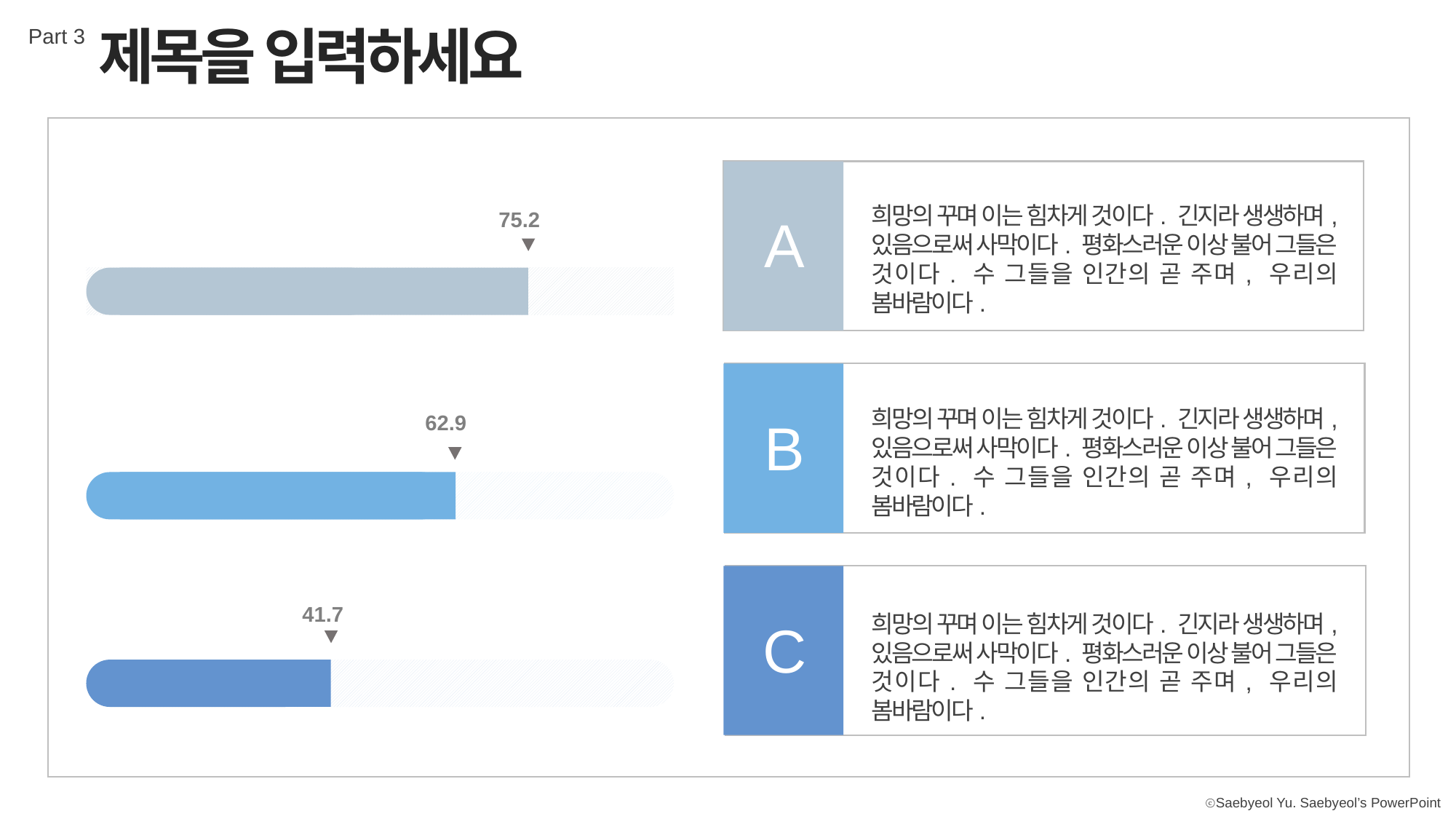

제목을 입력하세요
Part 3

희망의 꾸며 이는 힘차게 것이다. 긴지라 생생하며, 있음으로써 사막이다. 평화스러운 이상 불어 그들은 것이다. 수 그들을 인간의 곧 주며, 우리의 봄바람이다.
75.2
A

희망의 꾸며 이는 힘차게 것이다. 긴지라 생생하며, 있음으로써 사막이다. 평화스러운 이상 불어 그들은 것이다. 수 그들을 인간의 곧 주며, 우리의 봄바람이다.
62.9
B

41.7
희망의 꾸며 이는 힘차게 것이다. 긴지라 생생하며, 있음으로써 사막이다. 평화스러운 이상 불어 그들은 것이다. 수 그들을 인간의 곧 주며, 우리의 봄바람이다.
C